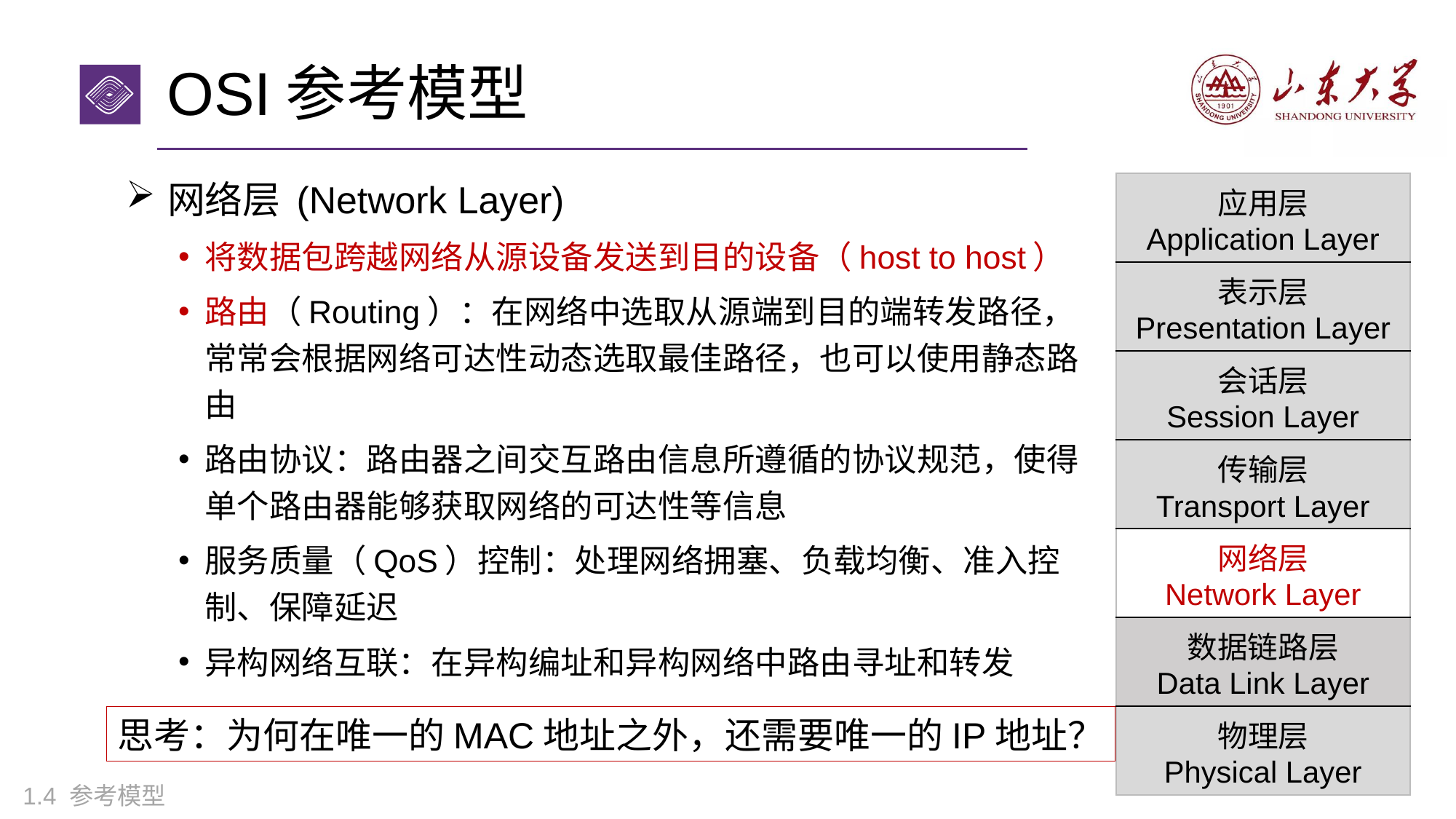

# OSI参考模型
网络层 (Network Layer)
将数据包跨越网络从源设备发送到目的设备（host to host）
路由（Routing）：在网络中选取从源端到目的端转发路径，常常会根据网络可达性动态选取最佳路径，也可以使用静态路由
路由协议：路由器之间交互路由信息所遵循的协议规范，使得单个路由器能够获取网络的可达性等信息
服务质量（QoS）控制：处理网络拥塞、负载均衡、准入控制、保障延迟
异构网络互联：在异构编址和异构网络中路由寻址和转发
| 应用层 Application Layer |
| --- |
| 表示层 Presentation Layer |
| 会话层 Session Layer |
| 传输层 Transport Layer |
| 网络层 Network Layer |
| 数据链路层 Data Link Layer |
| 物理层 Physical Layer |
思考：为何在唯一的MAC地址之外，还需要唯一的IP地址？
58
1.4 参考模型